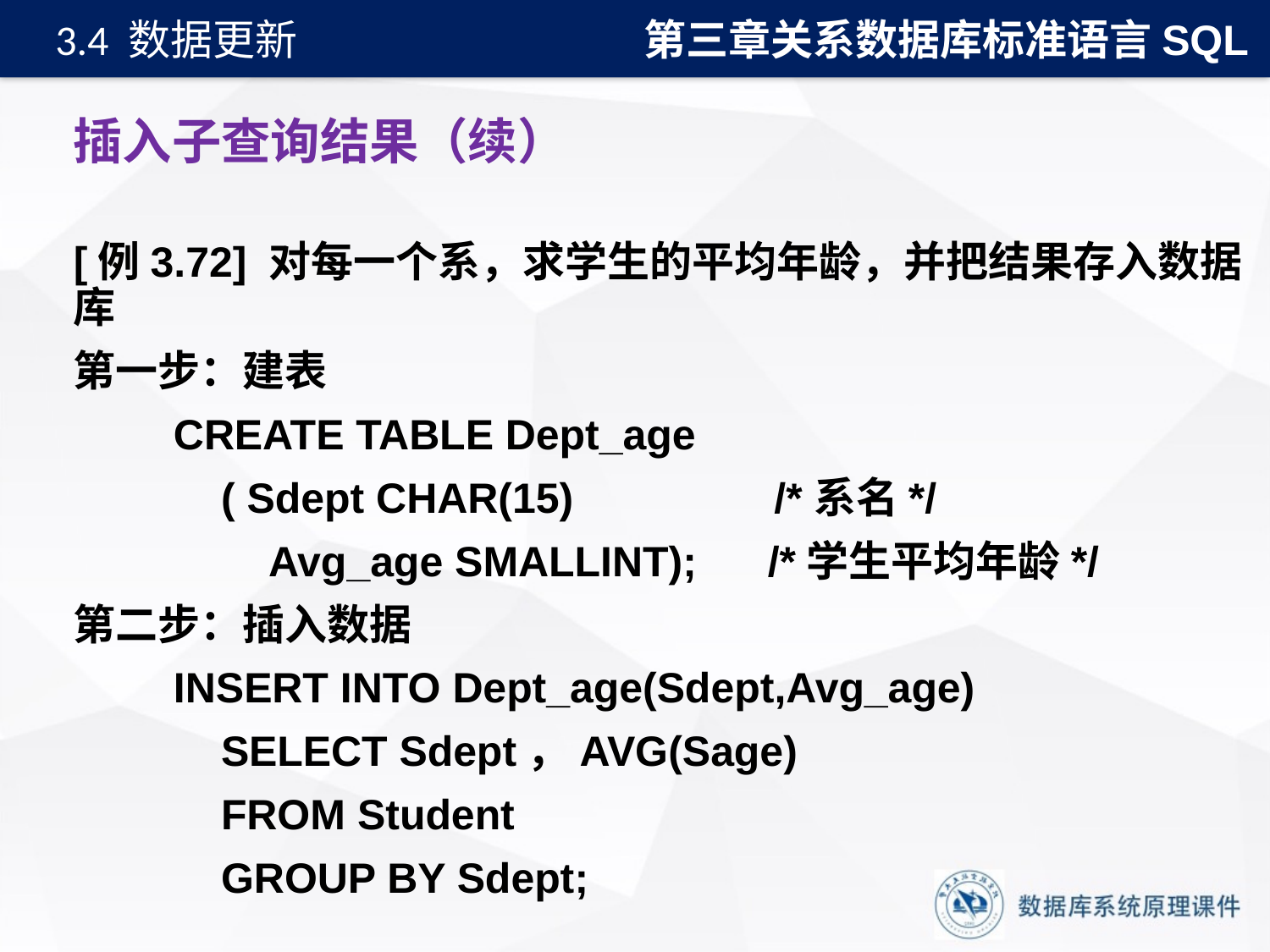

第三章关系数据库标准语言SQL
3.4 数据更新
# 插入子查询结果（续）
[例3.72] 对每一个系，求学生的平均年龄，并把结果存入数据库
第一步：建表
CREATE TABLE Dept_age
    ( Sdept CHAR(15)                 /*系名*/
        Avg_age SMALLINT);      /*学生平均年龄*/
第二步：插入数据
INSERT INTO Dept_age(Sdept,Avg_age)
    SELECT Sdept，AVG(Sage)
    FROM Student
    GROUP BY Sdept;